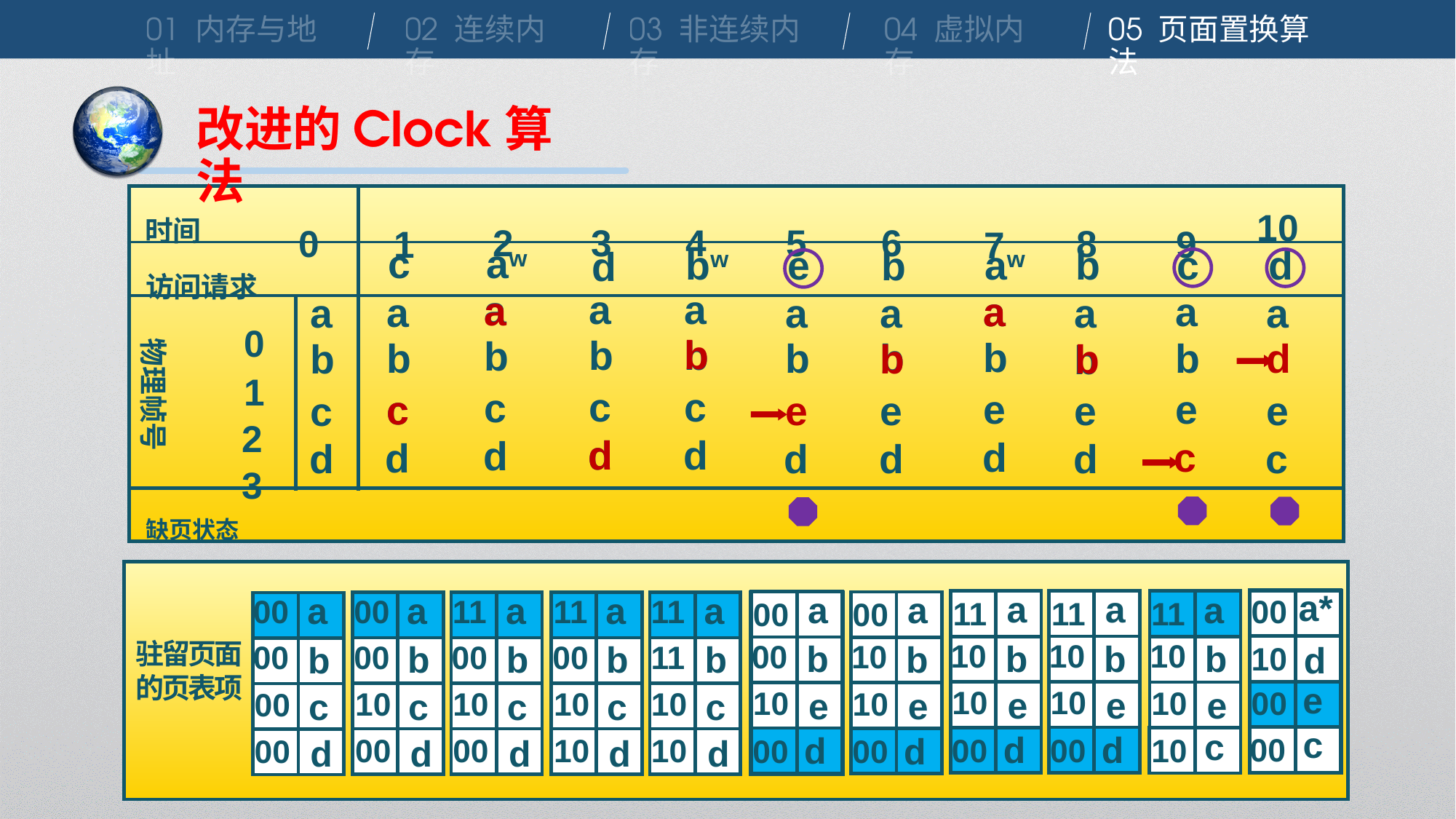

01 内存与地址
02 连续内存
03 非连续内存
04 虚拟内存
05 页面置换算法
改进的Clock算法
3
4
5
6
2
0
8
1
9
7
10
时间

访问请求
c
aw
c
aw

b
d
bw

e
b
d

0
a
b
c
d
a
b
c
d
a
b
c
d
a
a
b
e
d
a
b
e
c

a
a
b
c
d
a
b
e
d
a
d
e
c

a
b
e
d

a
b
e
d
a
b
c
d
1
b
物理帧号
b
b
2
c
3
d
缺页状态

a
01

b
01

c
00

10
d

a
01

b
01

10
c

10
d

a
01

b
01

c
00

d
00

a*
00

d
10

e
00

c
00

a*
00

b
00

e
00

c
00

a*
00

b*
00

c
00

d
00

a
01

b
00

e
00

c
00

a*
00

b*
00

e
10

d
00

a*
00

b*
00

c
00

d
00

a
11

b
10

10
e

d
00

a*
00

b
01

c
00

d
00

a
11

b
10

10
e

d
00

a
11

b
10

10
e

c
10

a
01

b
00

10
e

c
10

a
01

b
00

e
00

c
10

a
01

b
10

10
e

c
10

a*
00

b
00

e
00

c
00

a
11

b
10

10
e

c
10

a
00

b
00

10
e

d
00

a
00

b
10

10
e

d
00

a
00

b
00

10
c

00
d

a
11

b
00

10
c

00
d

a
11

b
00

10
c

10
d

a
11

b
11

10
c

10
d

a
01

b
11

10
c

10
d

a
00

b
00

00
c

00
d

b
00

驻留页面的页表项
c
00

d
00